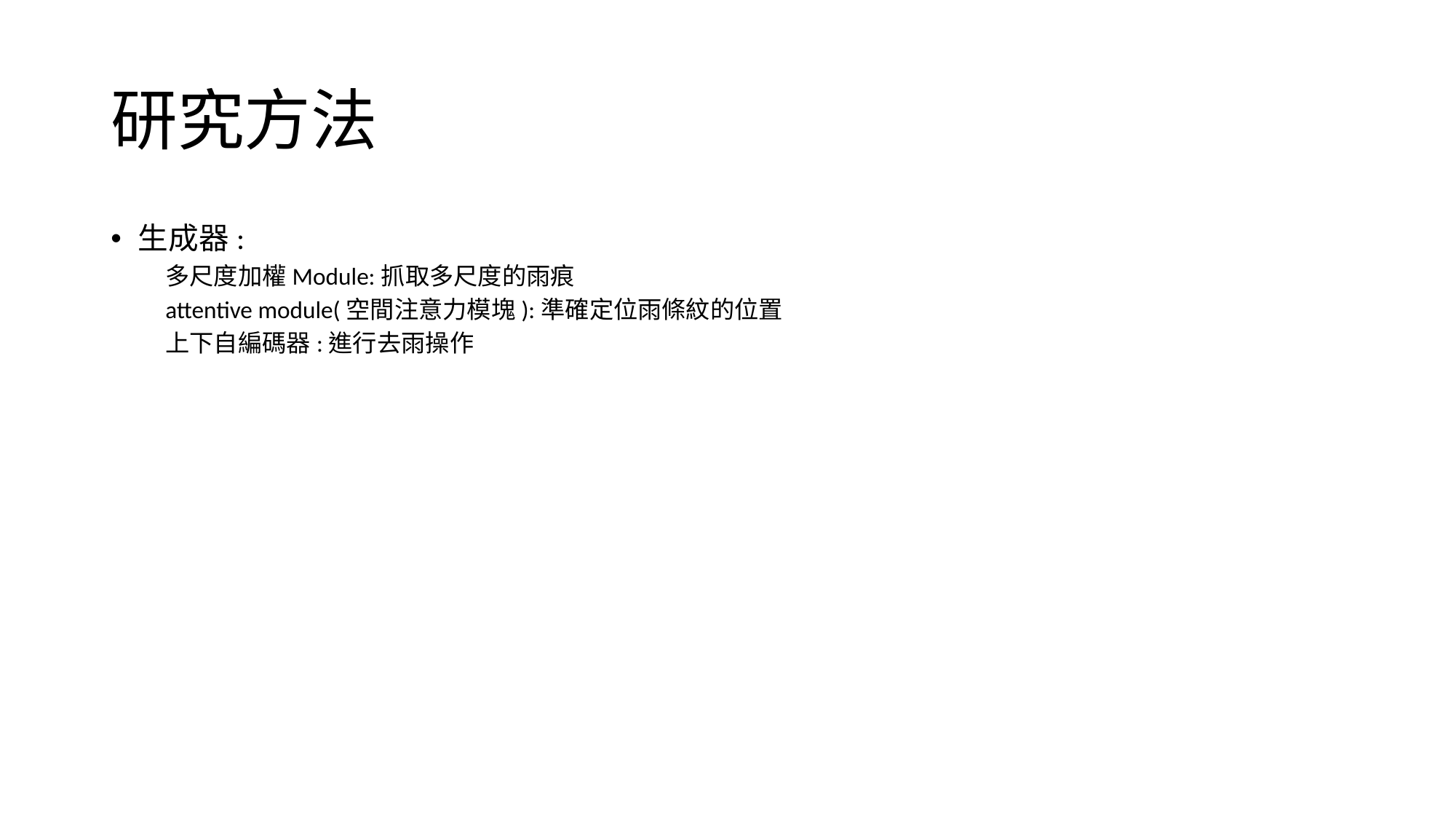

# 研究方法
生成器:
多尺度加權Module:抓取多尺度的雨痕
attentive module(空間注意力模塊):準確定位雨條紋的位置
上下自編碼器:進行去雨操作